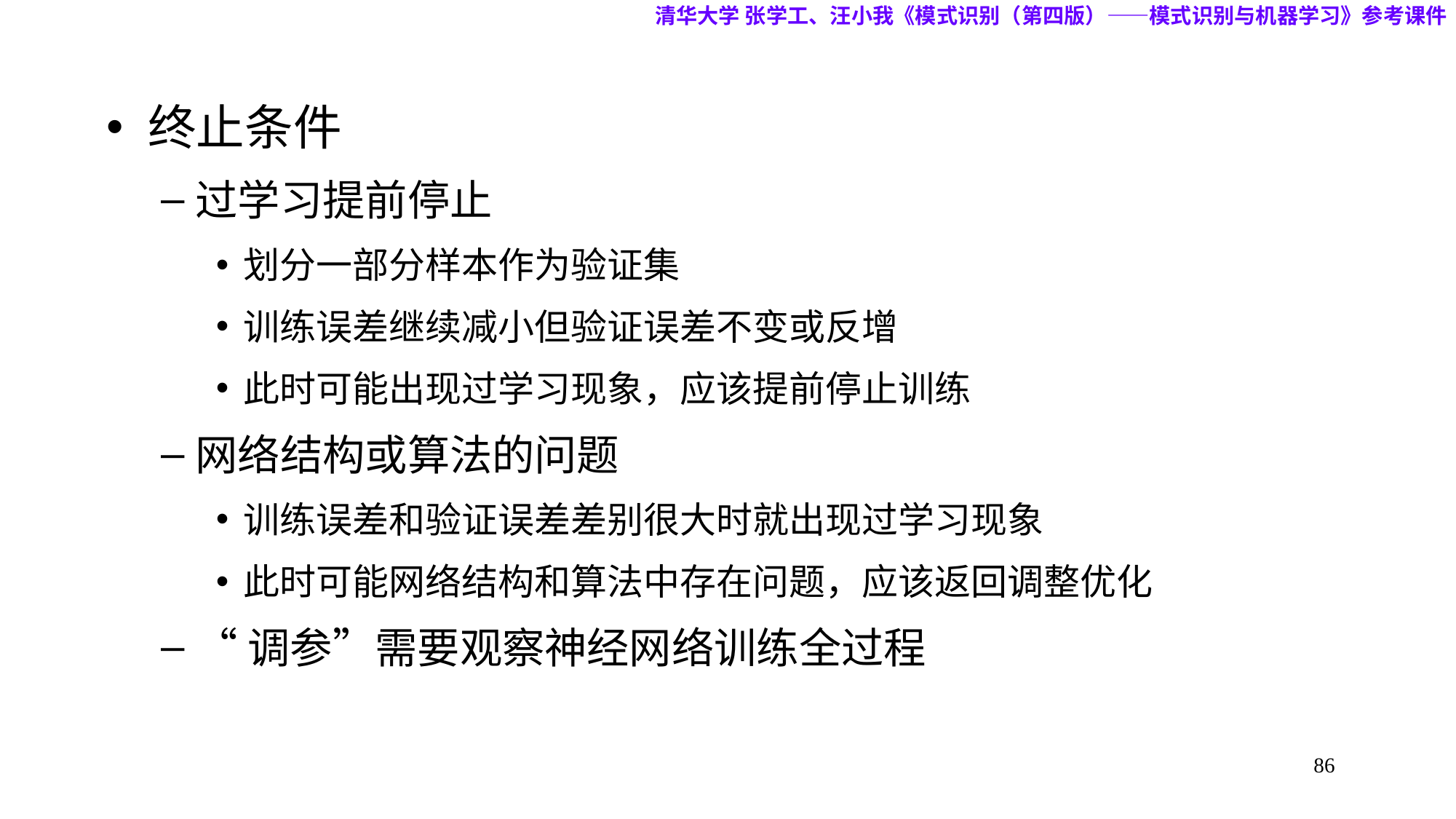

清华大学 张学工、汪小我《模式识别（第四版）——模式识别与机器学习》参考课件
终止条件
过学习提前停止
划分一部分样本作为验证集
训练误差继续减小但验证误差不变或反增
此时可能出现过学习现象，应该提前停止训练
网络结构或算法的问题
训练误差和验证误差差别很大时就出现过学习现象
此时可能网络结构和算法中存在问题，应该返回调整优化
“调参”需要观察神经网络训练全过程
86